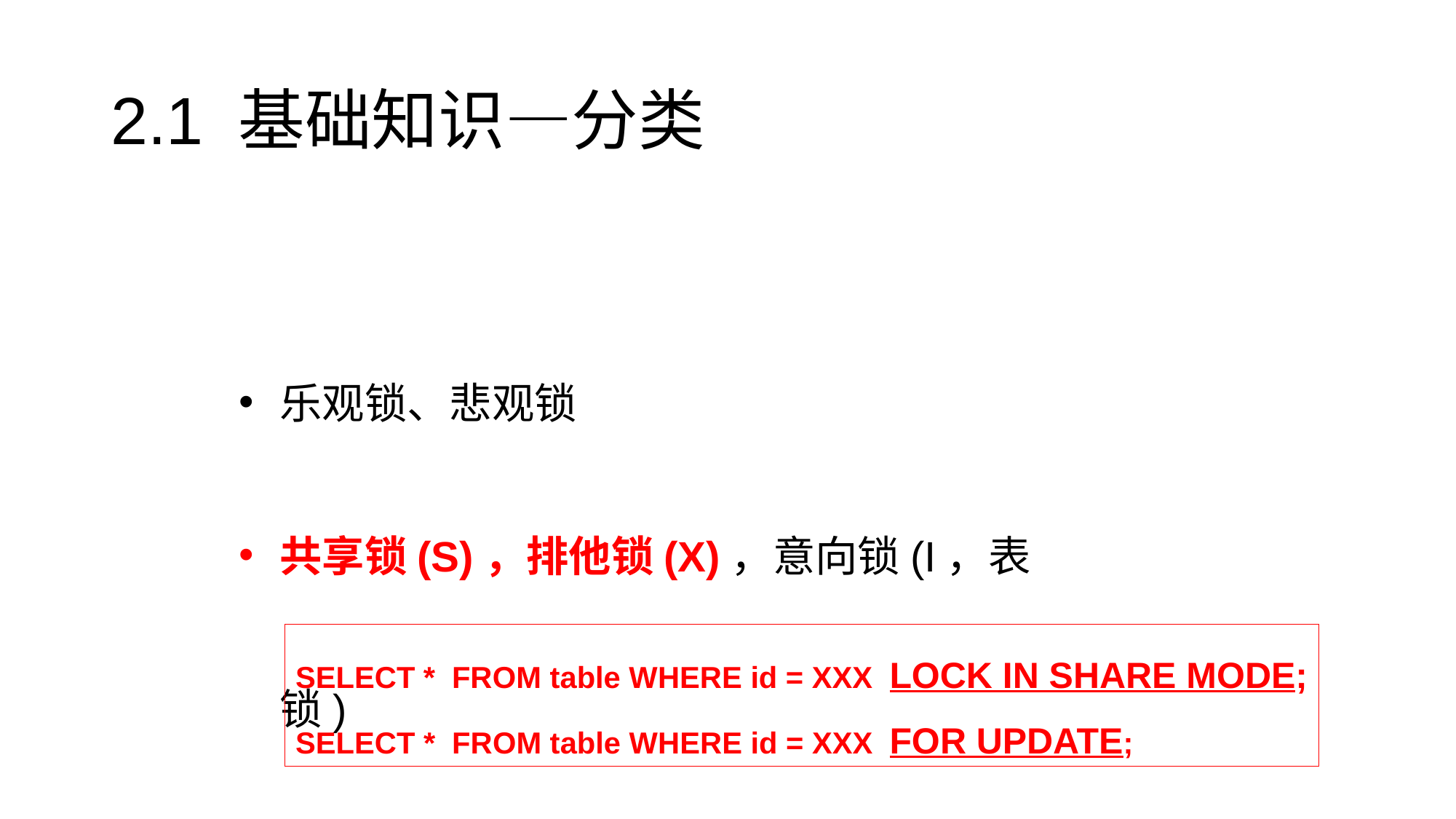

# 2.1 基础知识—分类
乐观锁、悲观锁
共享锁(S)，排他锁(X)，意向锁(I，表锁)
SELECT *  FROM table WHERE id = XXX  LOCK IN SHARE MODE;
SELECT *  FROM table WHERE id = XXX  FOR UPDATE;